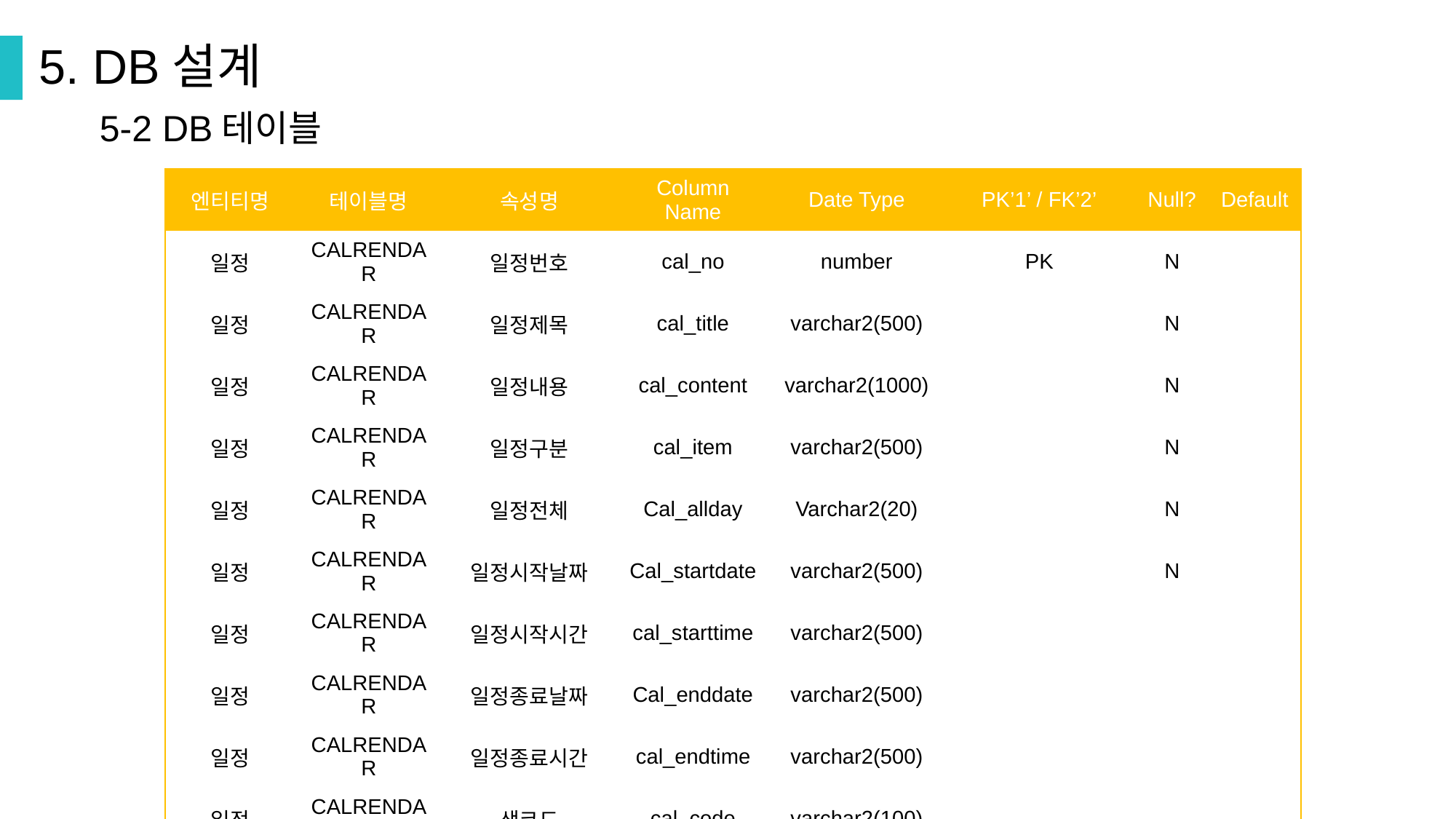

5. DB설계

5-2 DB테이블
| 엔티티명 | 테이블명 | 속성명 | Column Name | Date Type | PK’1’ / FK’2’ | Null? | Default |
| --- | --- | --- | --- | --- | --- | --- | --- |
| 일정 | CALRENDAR | 일정번호 | cal\_no | number | PK | N |  |
| 일정 | CALRENDAR | 일정제목 | cal\_title | varchar2(500) |  | N |  |
| 일정 | CALRENDAR | 일정내용 | cal\_content | varchar2(1000) |  | N |  |
| 일정 | CALRENDAR | 일정구분 | cal\_item | varchar2(500) |  | N |  |
| 일정 | CALRENDAR | 일정전체 | Cal\_allday | Varchar2(20) |  | N |  |
| 일정 | CALRENDAR | 일정시작날짜 | Cal\_startdate | varchar2(500) |  | N |  |
| 일정 | CALRENDAR | 일정시작시간 | cal\_starttime | varchar2(500) |  |  |  |
| 일정 | CALRENDAR | 일정종료날짜 | Cal\_enddate | varchar2(500) |  |  |  |
| 일정 | CALRENDAR | 일정종료시간 | cal\_endtime | varchar2(500) |  |  |  |
| 일정 | CALRENDAR | 색코드 | cal\_code | varchar2(100) |  |  |  |
| 일정 | CALRENDAR | 일정분류 | Cal\_name | varchar2(100) |  |  |  |
| 일정 | CALRENDAR | 사원번호 | emp\_no | number | FK(emp) |  |  |